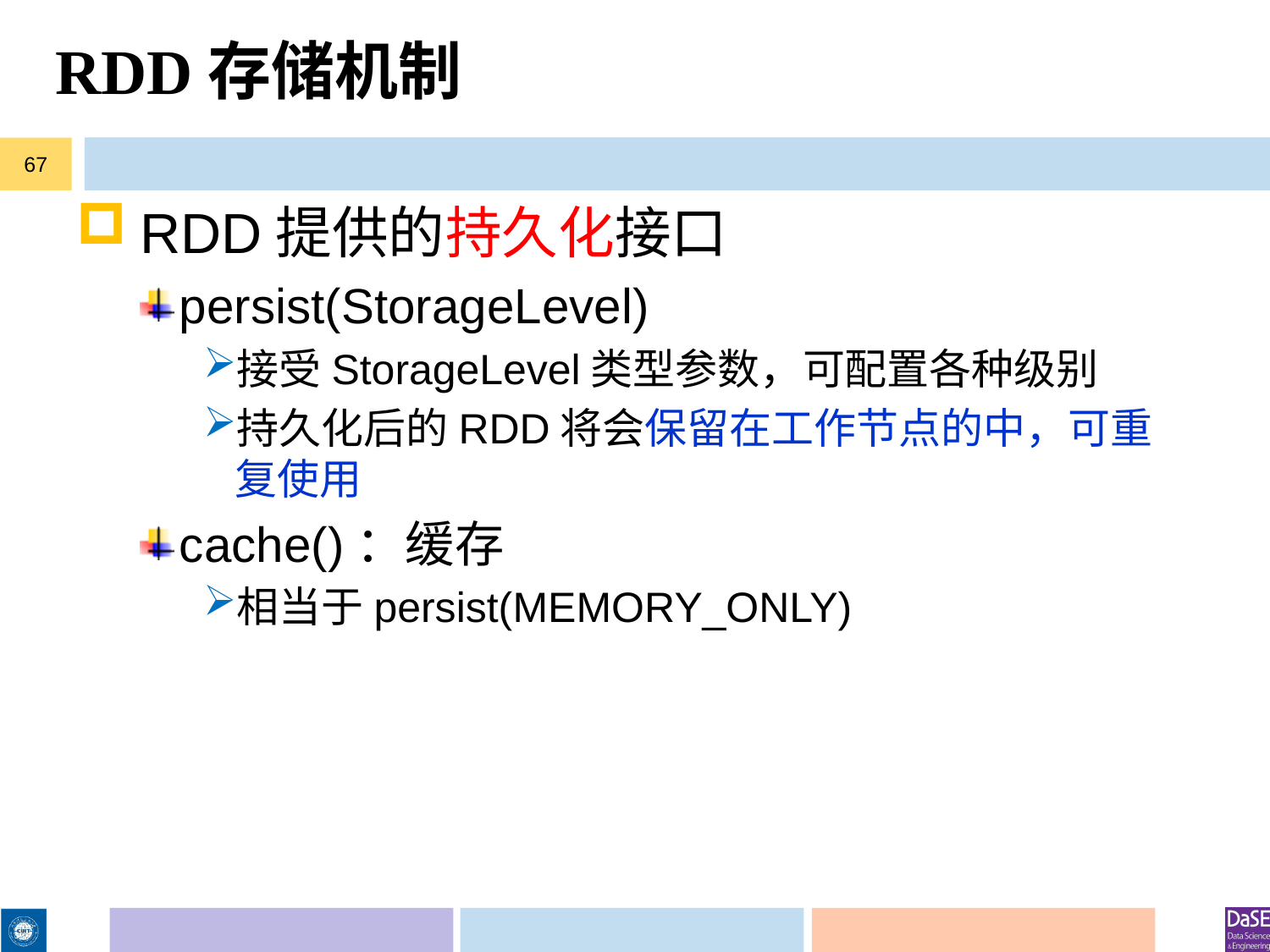

# RDD存储机制
67
RDD提供的持久化接口
persist(StorageLevel)
接受StorageLevel类型参数，可配置各种级别
持久化后的RDD将会保留在工作节点的中，可重复使用
cache()：缓存
相当于persist(MEMORY_ONLY)